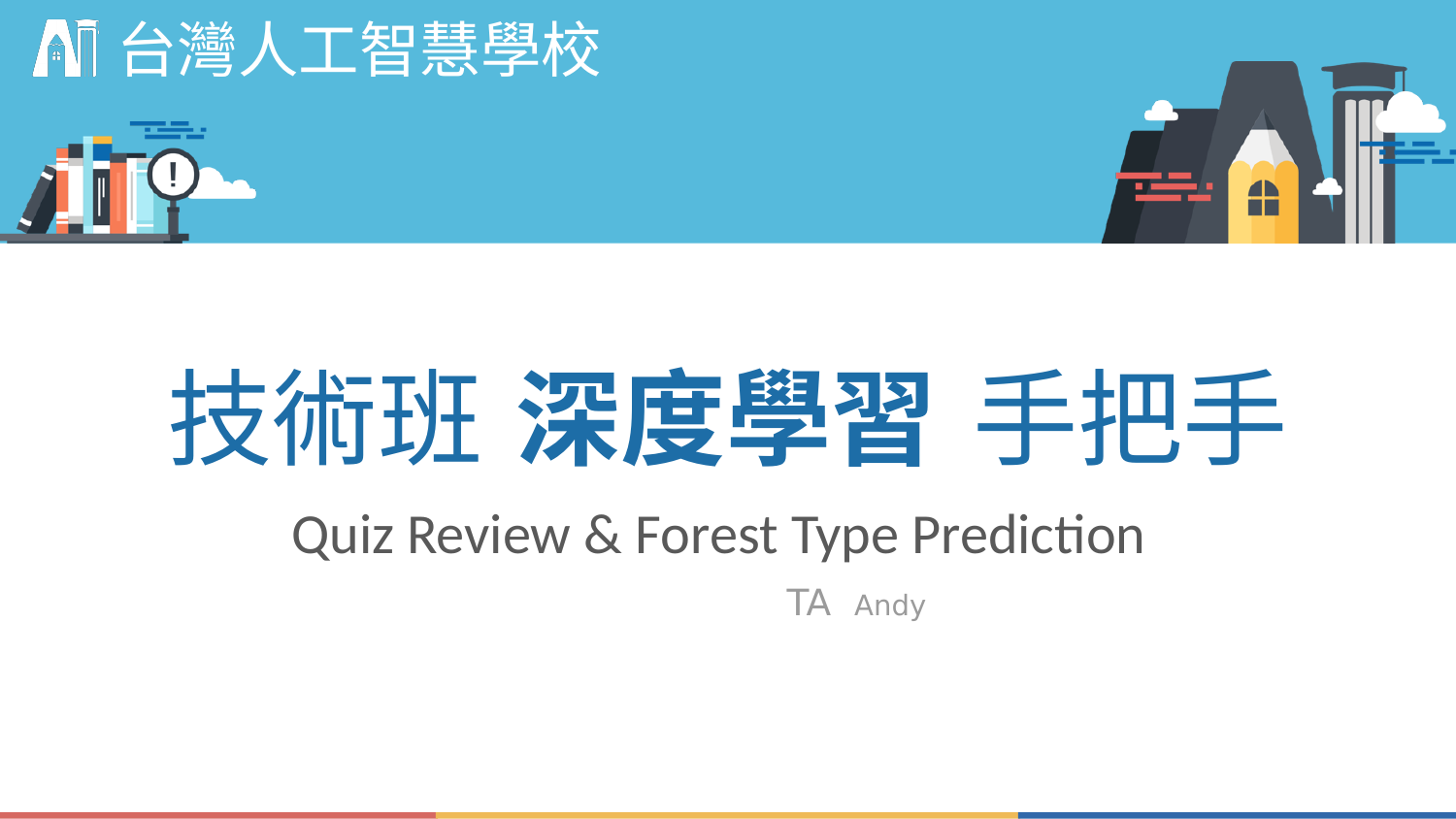

# 技術班 深度學習 手把手
Quiz Review & Forest Type Prediction
TA  Andy